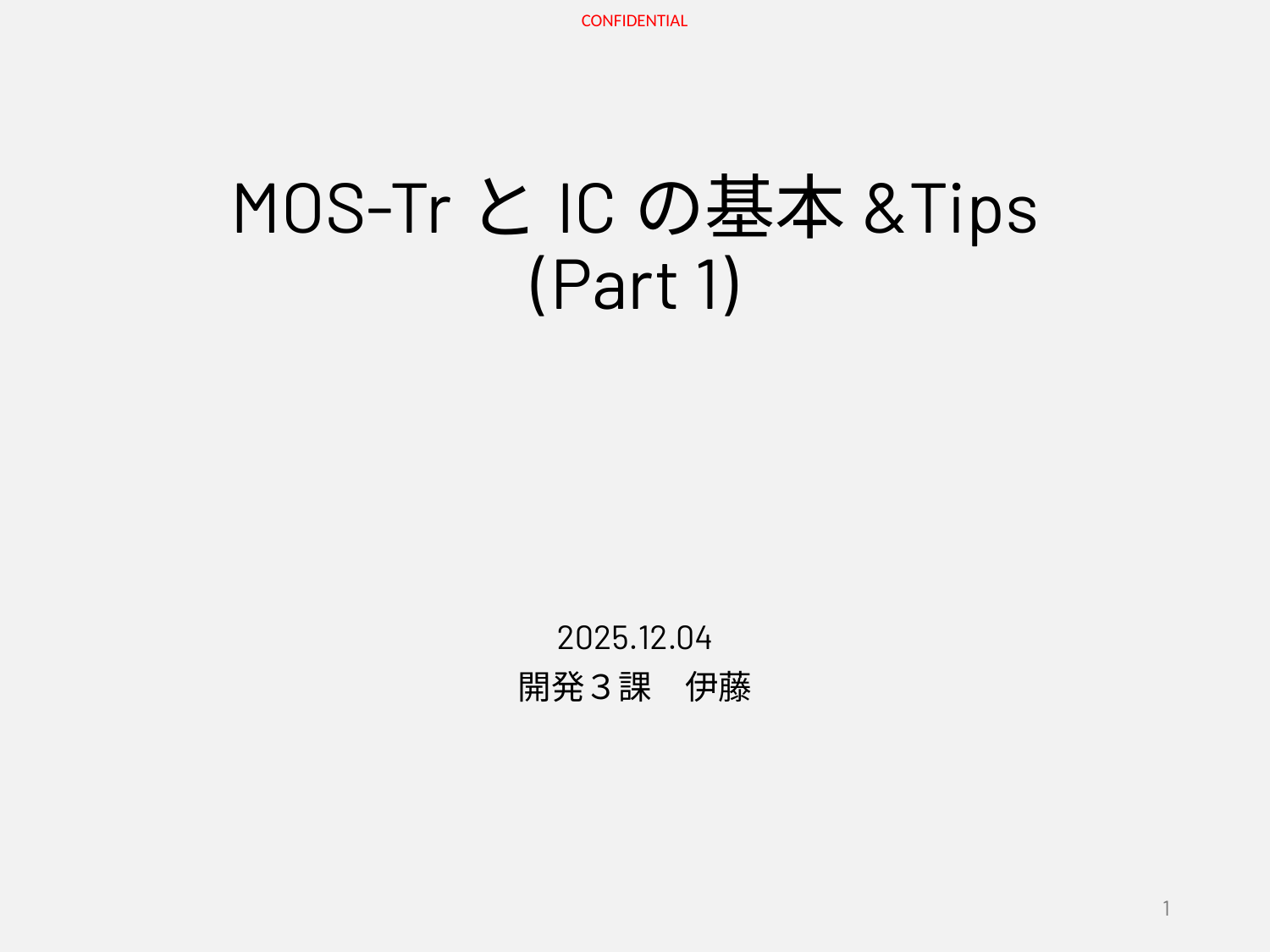

# MOS-TrとICの基本&Tips (Part 1)
2025.12.04
開発３課　伊藤
1